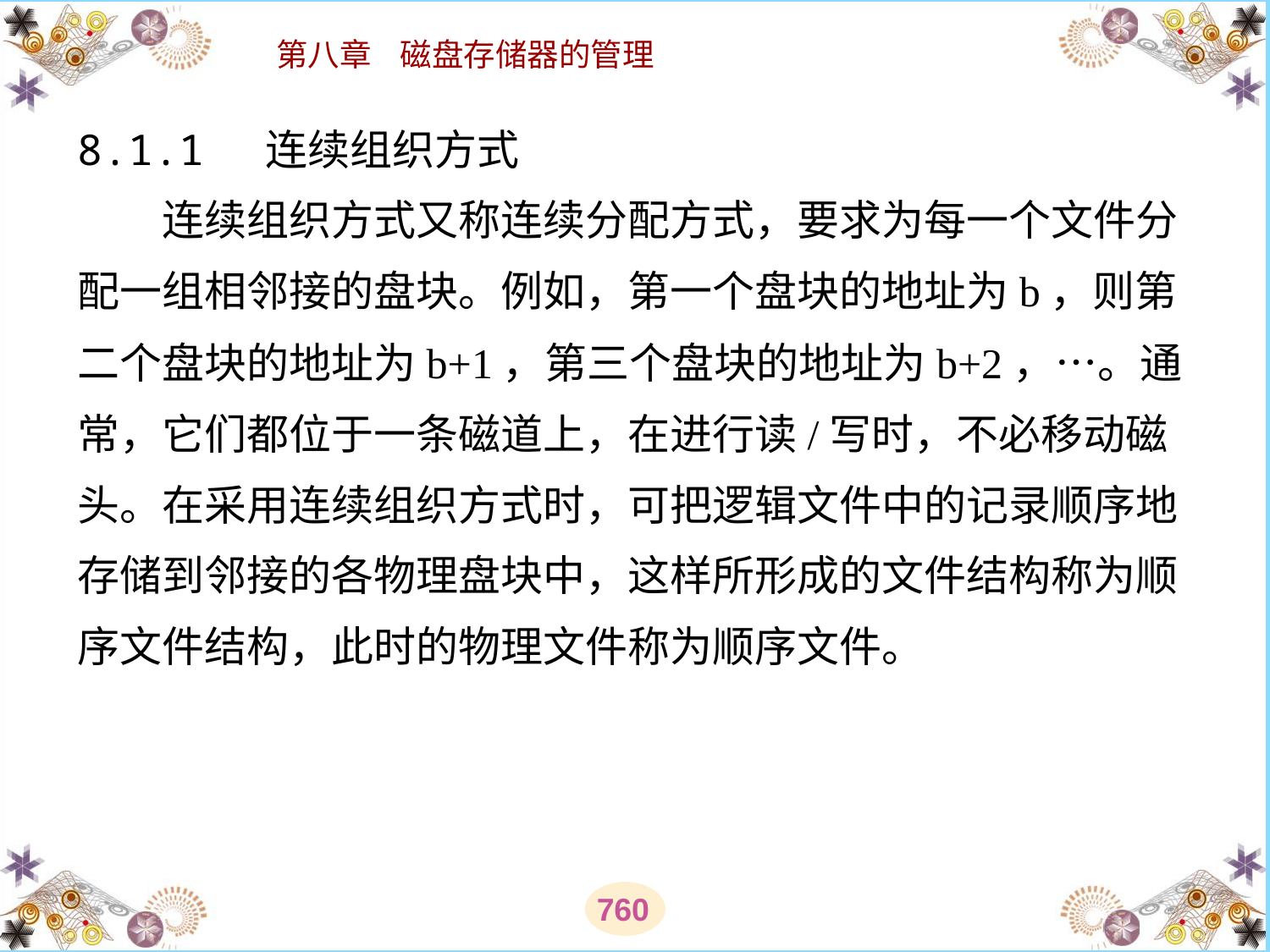

# 8.1.1  连续组织方式 　　连续组织方式又称连续分配方式，要求为每一个文件分配一组相邻接的盘块。例如，第一个盘块的地址为b，则第二个盘块的地址为b+1，第三个盘块的地址为b+2，…。通常，它们都位于一条磁道上，在进行读/写时，不必移动磁头。在采用连续组织方式时，可把逻辑文件中的记录顺序地存储到邻接的各物理盘块中，这样所形成的文件结构称为顺序文件结构，此时的物理文件称为顺序文件。